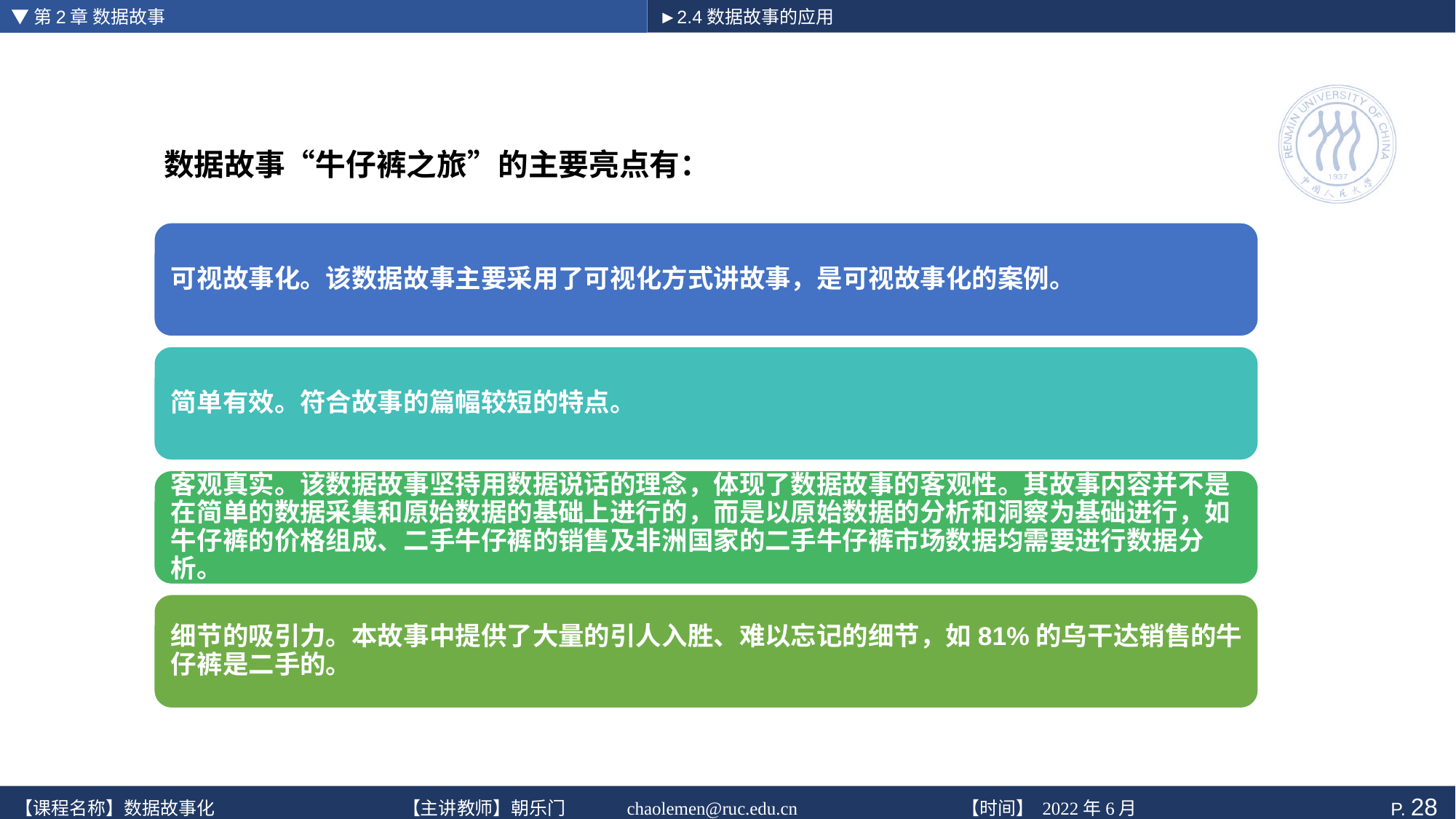

▼第2章 数据故事
►2.4数据故事的应用
数据故事“牛仔裤之旅”的主要亮点有：
可视故事化。该数据故事主要采用了可视化方式讲故事，是可视故事化的案例。
简单有效。符合故事的篇幅较短的特点。
客观真实。该数据故事坚持用数据说话的理念，体现了数据故事的客观性。其故事内容并不是在简单的数据采集和原始数据的基础上进行的，而是以原始数据的分析和洞察为基础进行，如牛仔裤的价格组成、二手牛仔裤的销售及非洲国家的二手牛仔裤市场数据均需要进行数据分析。
细节的吸引力。本故事中提供了大量的引人入胜、难以忘记的细节，如81%的乌干达销售的牛仔裤是二手的。